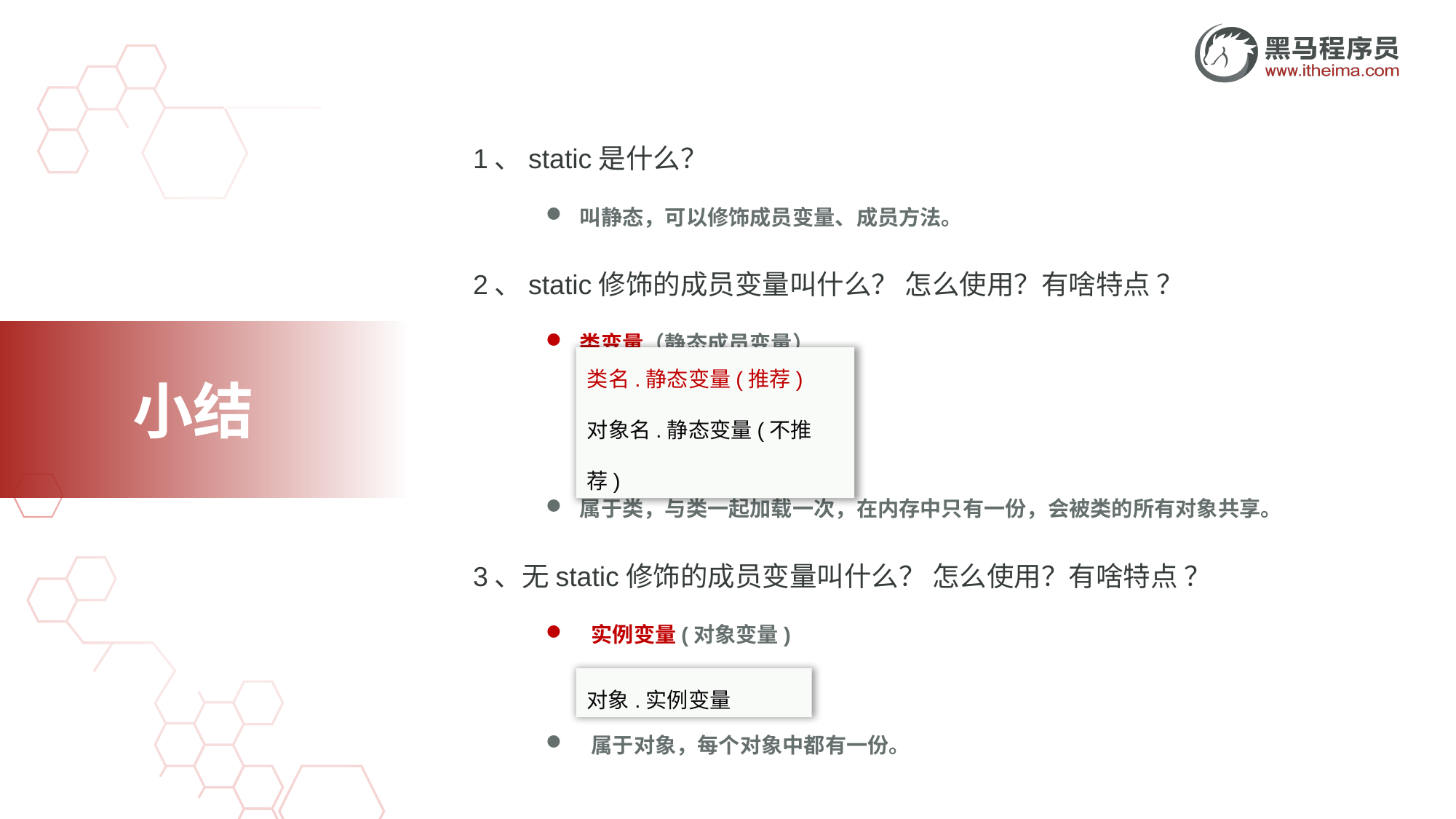

1、static是什么？
叫静态，可以修饰成员变量、成员方法。
2、static修饰的成员变量叫什么？ 怎么使用？有啥特点 ？
类变量（静态成员变量）

属于类，与类一起加载一次，在内存中只有一份，会被类的所有对象共享。
3、无static修饰的成员变量叫什么？ 怎么使用？有啥特点 ？
实例变量(对象变量)

属于对象，每个对象中都有一份。
类名.静态变量(推荐)
对象名.静态变量(不推荐)
对象.实例变量